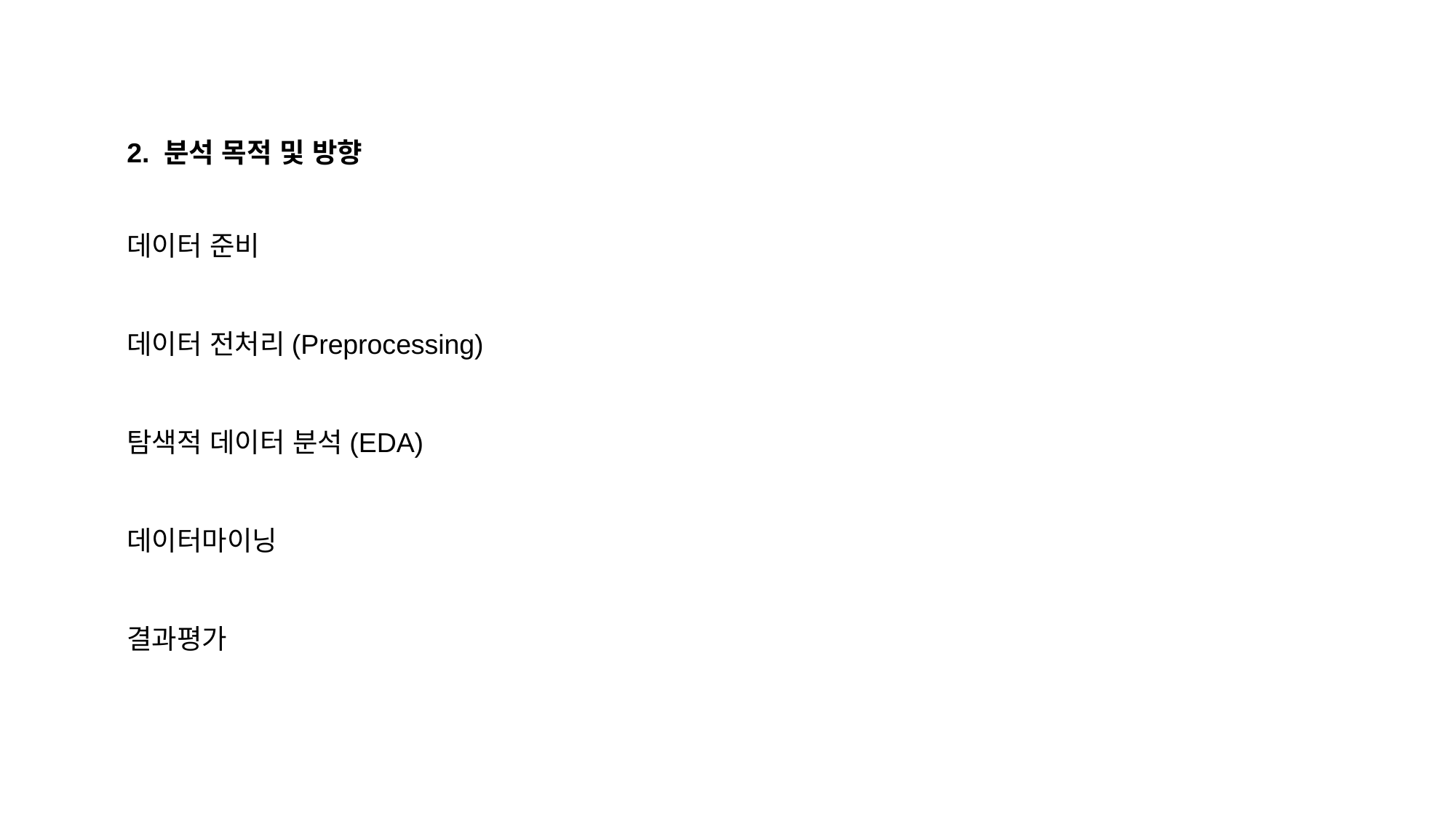

2. 분석 목적 및 방향
데이터 준비

데이터 전처리(Preprocessing)

탐색적 데이터 분석(EDA)

데이터마이닝

결과평가